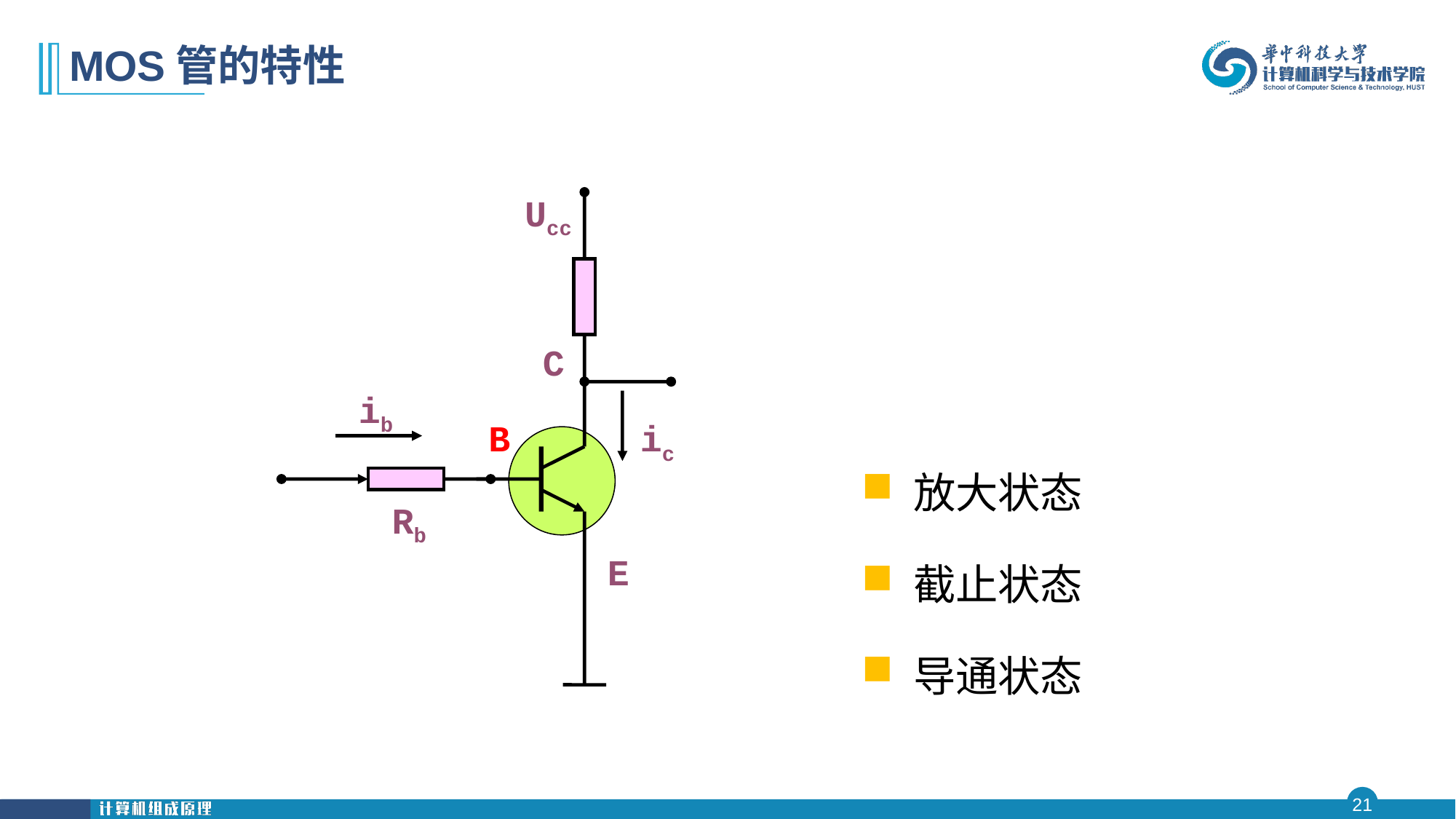

# MOS管的特性
Ucc

C

ib
B
ic

Rb

E

 放大状态
 截止状态
 导通状态